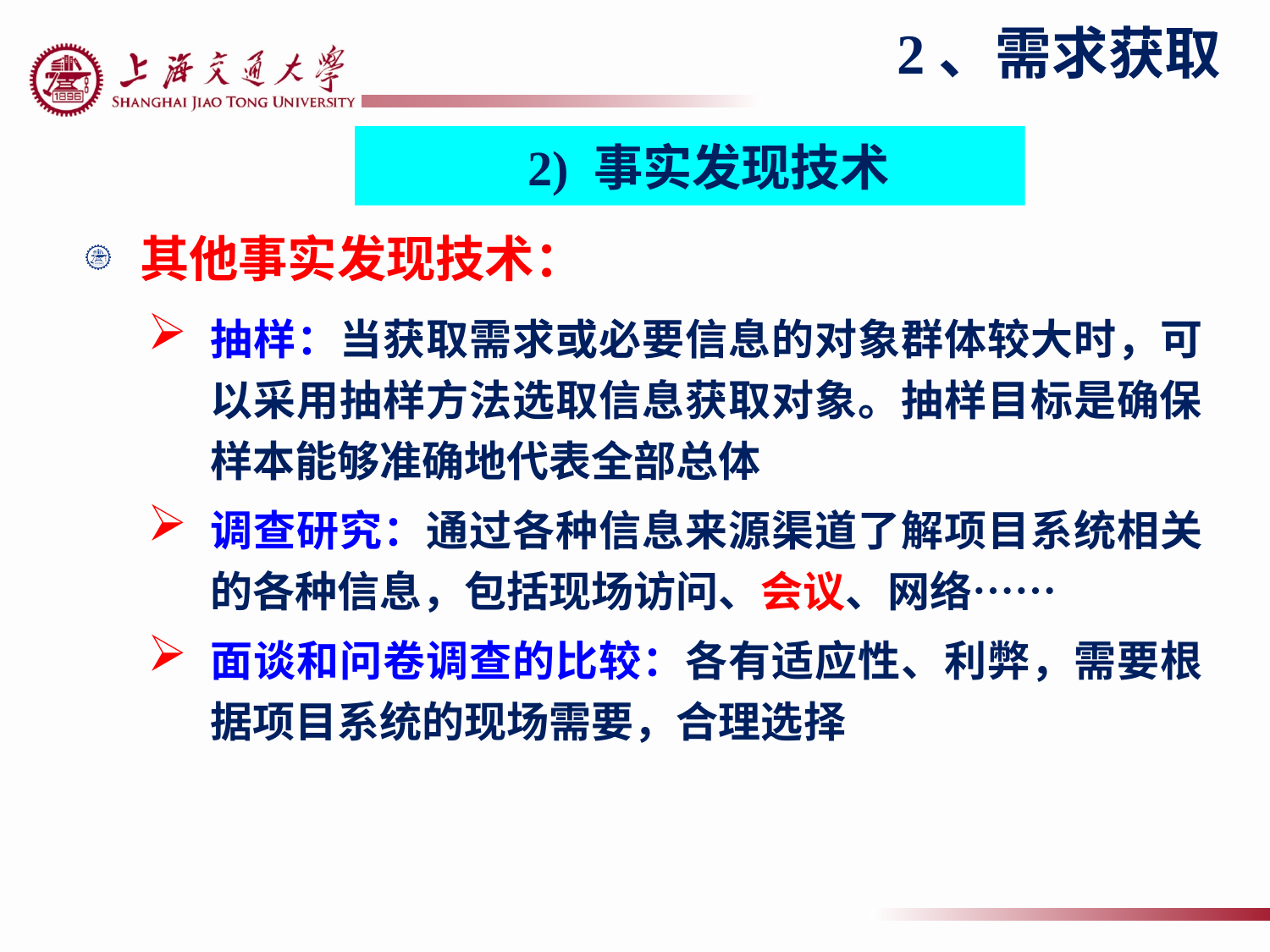

2、需求获取
2) 事实发现技术
其他事实发现技术：
抽样：当获取需求或必要信息的对象群体较大时，可以采用抽样方法选取信息获取对象。抽样目标是确保样本能够准确地代表全部总体
调查研究：通过各种信息来源渠道了解项目系统相关的各种信息，包括现场访问、会议、网络……
面谈和问卷调查的比较：各有适应性、利弊，需要根据项目系统的现场需要，合理选择